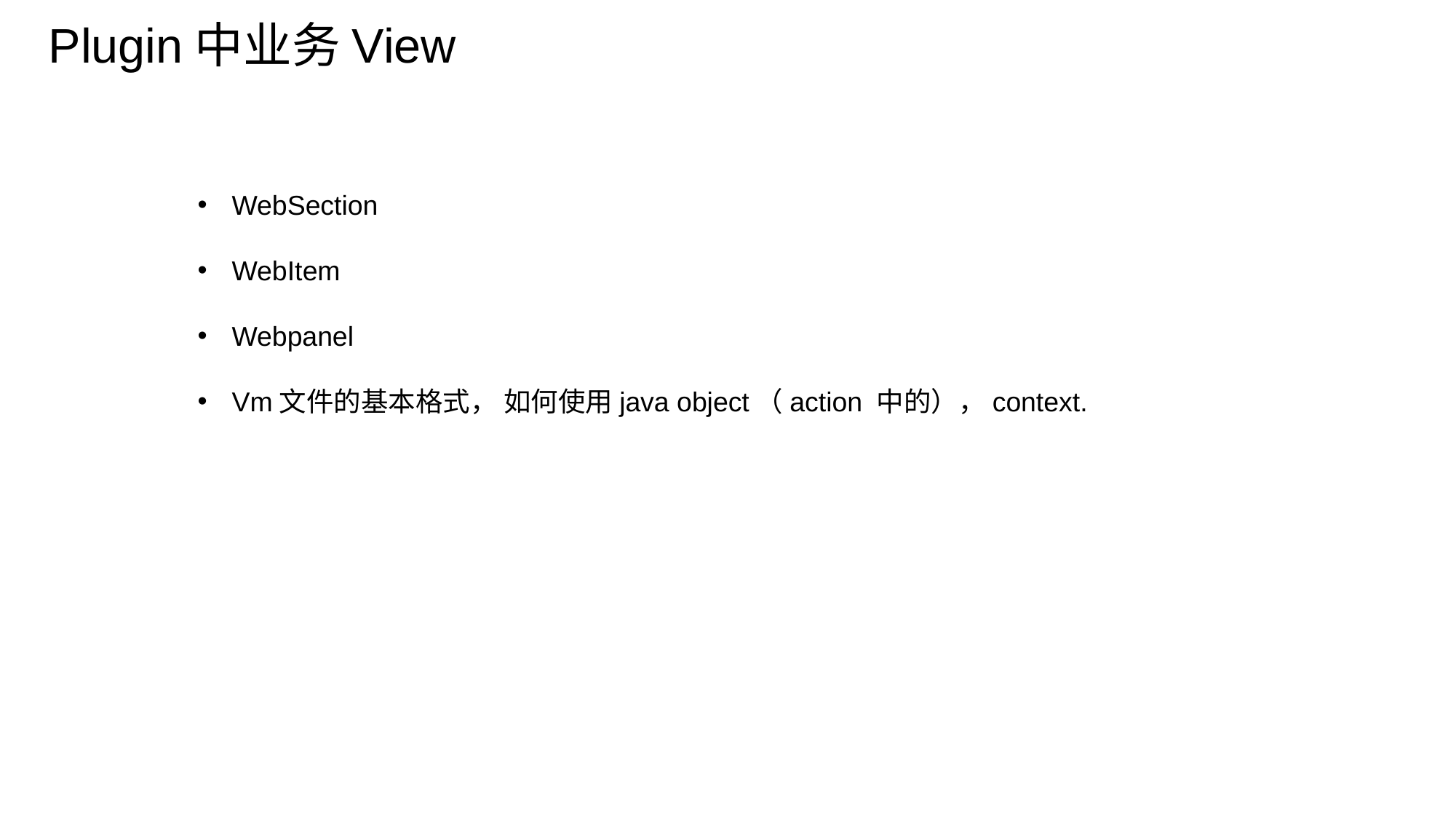

# Plugin中业务View
WebSection

WebItem

Webpanel

Vm文件的基本格式， 如何使用java object（action 中的），context.